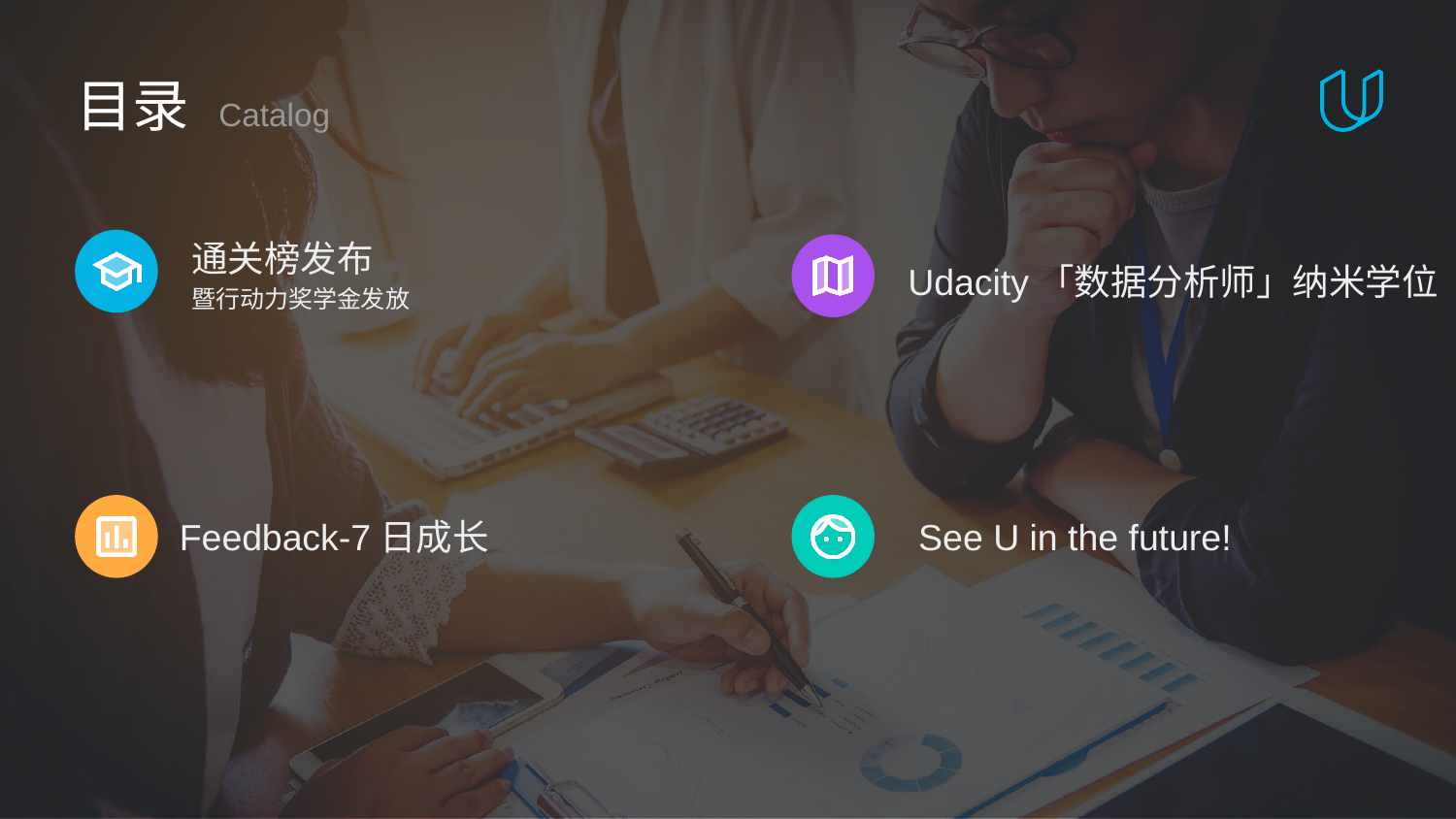

# 目录 Catalog
通关榜发布
暨行动力奖学金发放
Udacity「数据分析师」纳米学位
Feedback-7日成长
See U in the future!